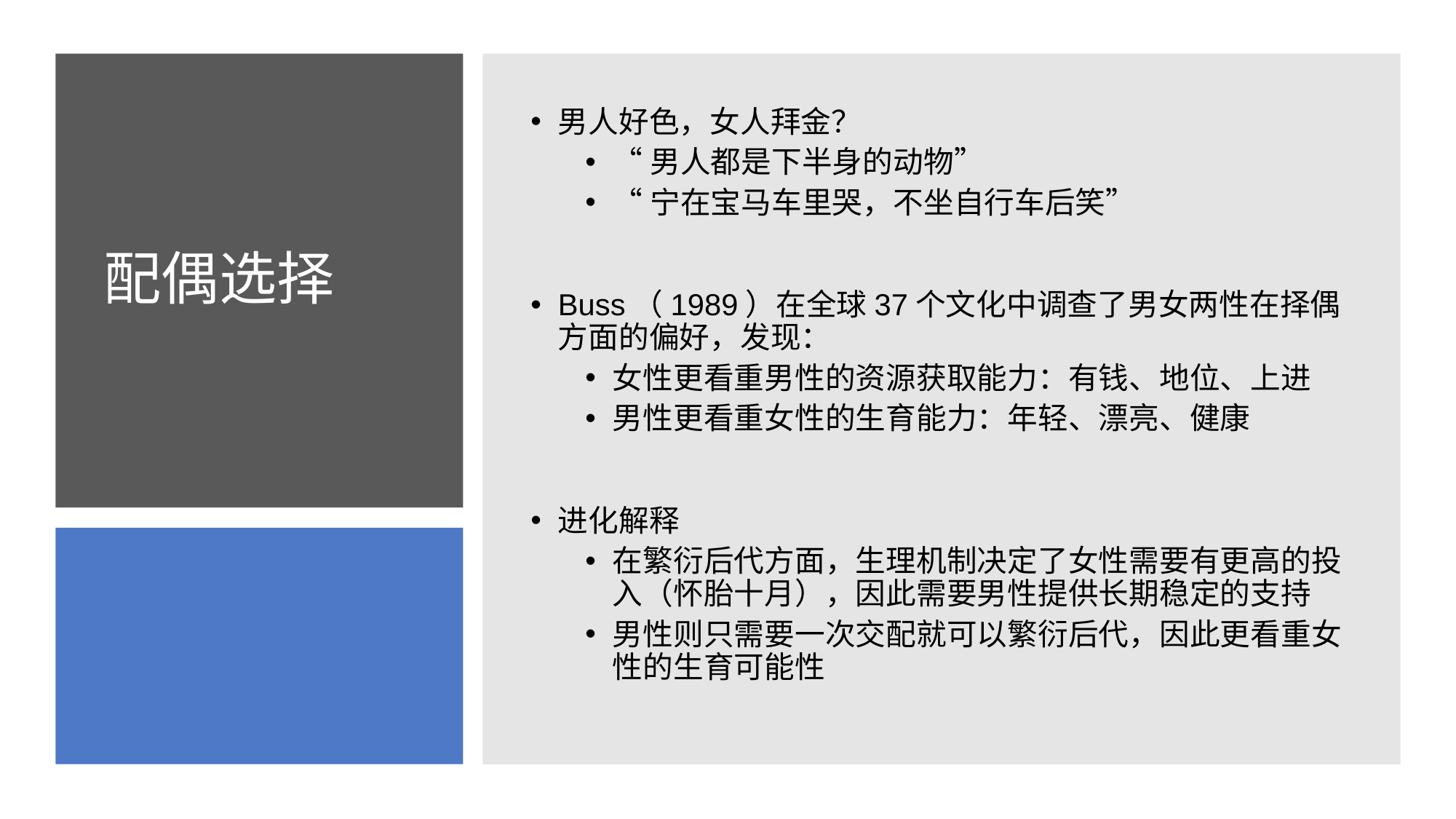

男人好色，女人拜金？
“男人都是下半身的动物”
“宁在宝马车里哭，不坐自行车后笑”

Buss（1989）在全球37个文化中调查了男女两性在择偶方面的偏好，发现：
女性更看重男性的资源获取能力：有钱、地位、上进
男性更看重女性的生育能力：年轻、漂亮、健康

进化解释
在繁衍后代方面，生理机制决定了女性需要有更高的投入（怀胎十月），因此需要男性提供长期稳定的支持
男性则只需要一次交配就可以繁衍后代，因此更看重女性的生育可能性
# 配偶选择